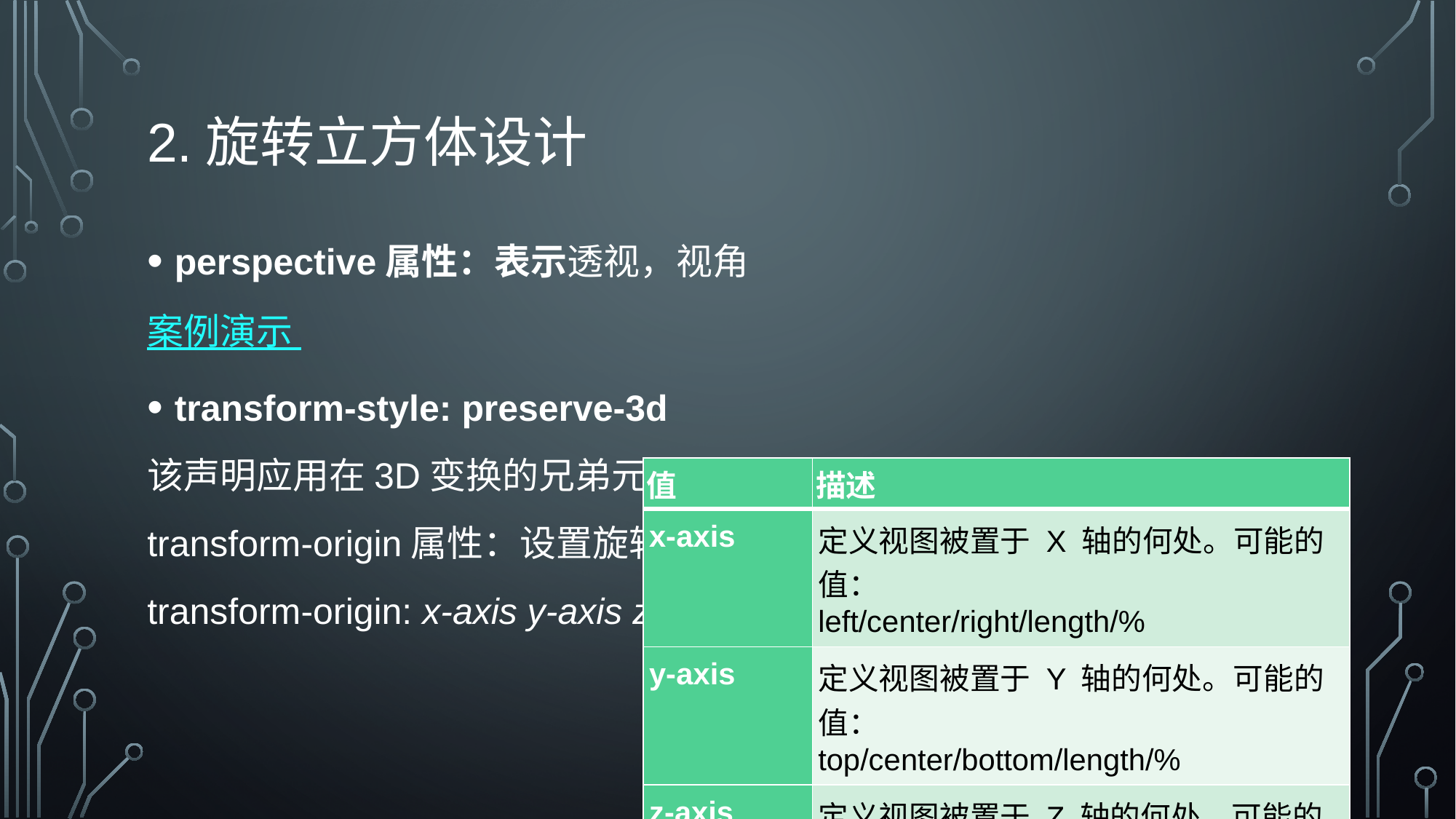

# 2.旋转立方体设计
perspective属性：表示透视，视角
案例演示
transform-style: preserve-3d
该声明应用在3D变换的兄弟元素们的父元素上，也就是舞台元素。
transform-origin属性：设置旋转元素的基点位置
transform-origin: x-axis y-axis z-axis;
| 值 | 描述 |
| --- | --- |
| x-axis | 定义视图被置于 X 轴的何处。可能的值： left/center/right/length/% |
| y-axis | 定义视图被置于 Y 轴的何处。可能的值： top/center/bottom/length/% |
| z-axis | 定义视图被置于 Z 轴的何处。可能的值： length |